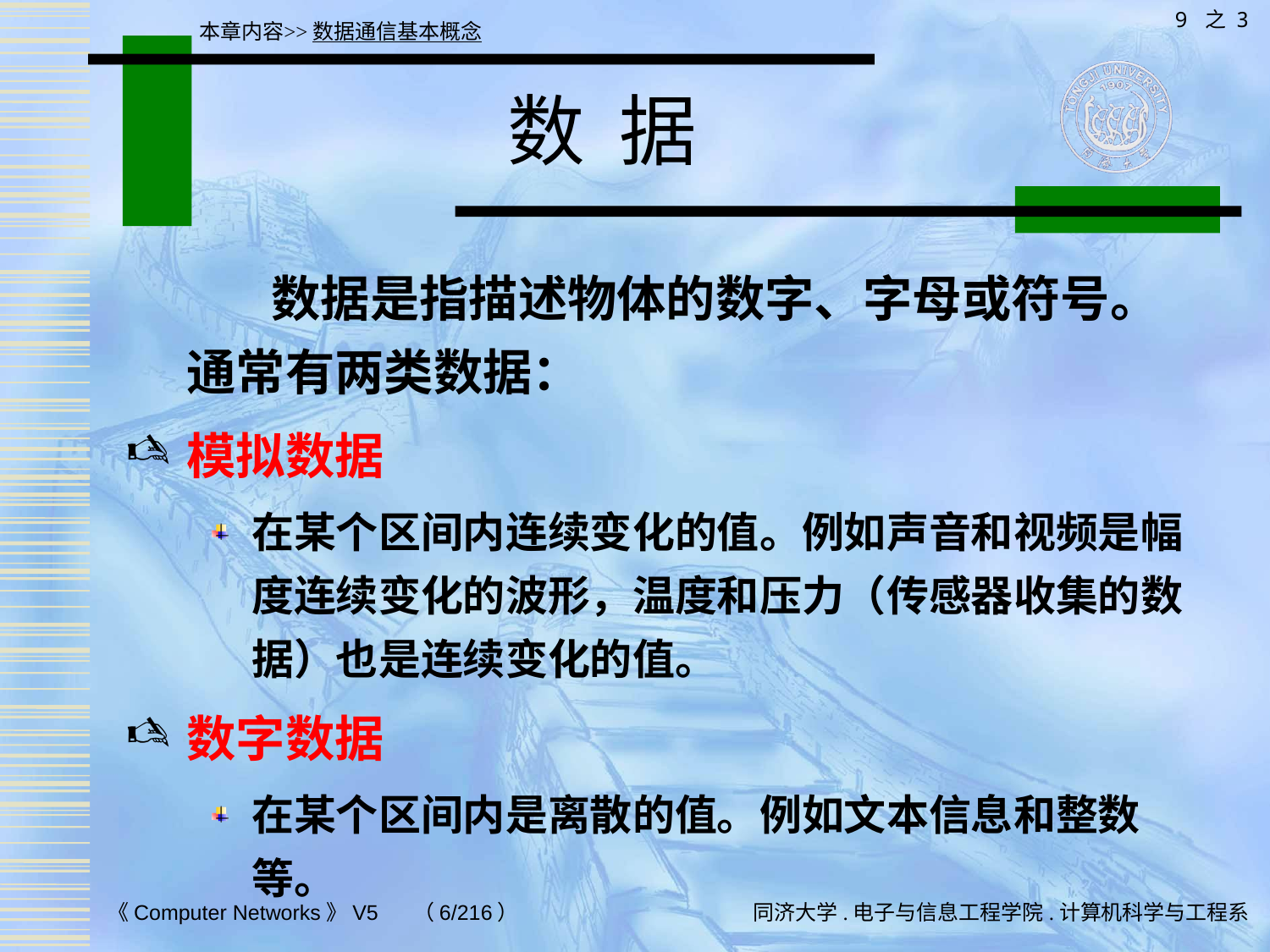

9 之 3
本章内容>>数据通信基本概念
# 数  据
            数据是指描述物体的数字、字母或符号。通常有两类数据：
模拟数据
在某个区间内连续变化的值。例如声音和视频是幅度连续变化的波形，温度和压力（传感器收集的数据）也是连续变化的值。
数字数据
在某个区间内是离散的值。例如文本信息和整数等。